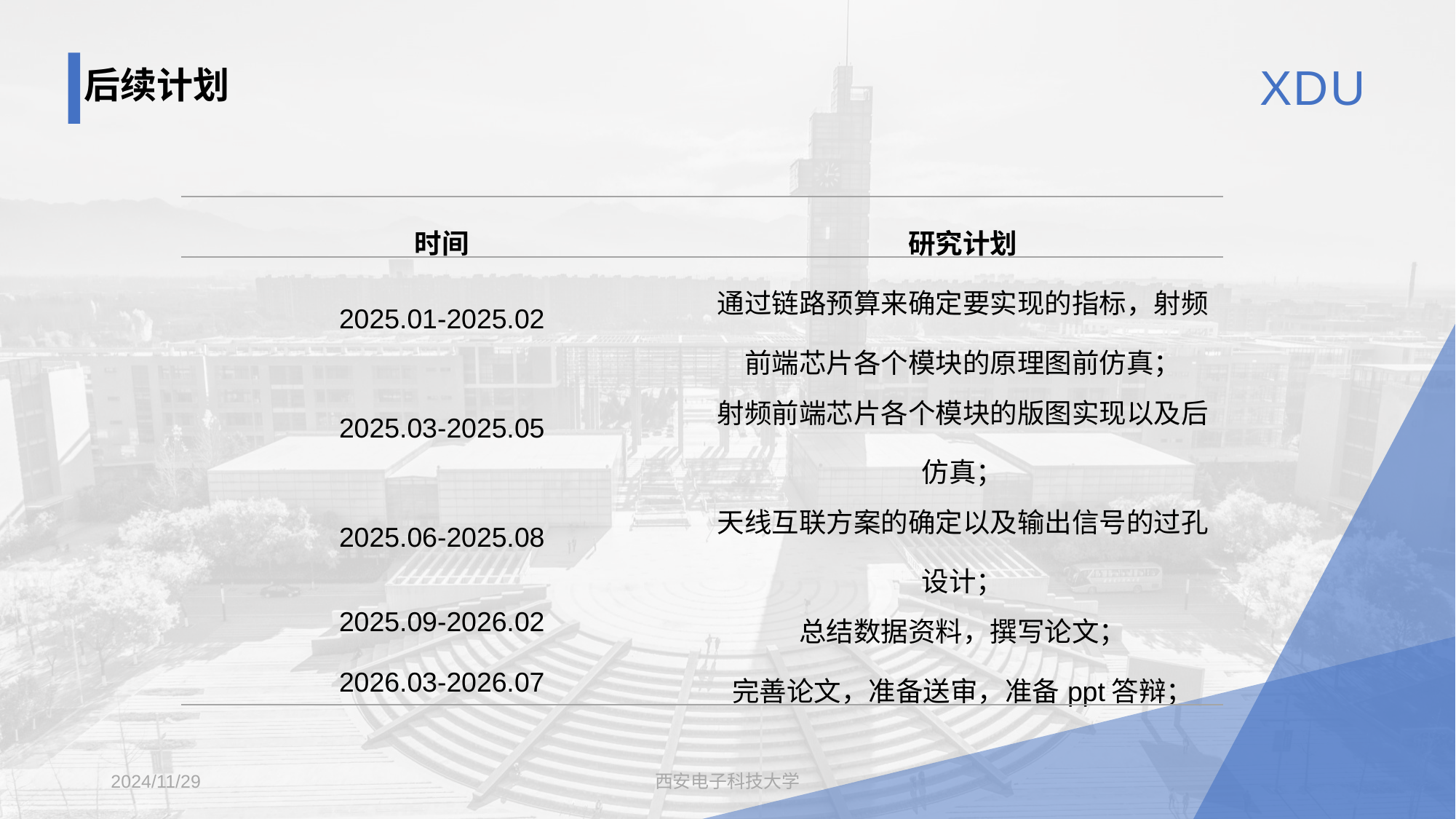

后续计划
| 时间 | 研究计划 |
| --- | --- |
| 2025.01-2025.02 | 通过链路预算来确定要实现的指标，射频前端芯片各个模块的原理图前仿真； |
| 2025.03-2025.05 | 射频前端芯片各个模块的版图实现以及后仿真； |
| 2025.06-2025.08 | 天线互联方案的确定以及输出信号的过孔设计； |
| 2025.09-2026.02 | 总结数据资料，撰写论文； |
| 2026.03-2026.07 | 完善论文，准备送审，准备ppt答辩； |

2024/11/29
西安电子科技大学